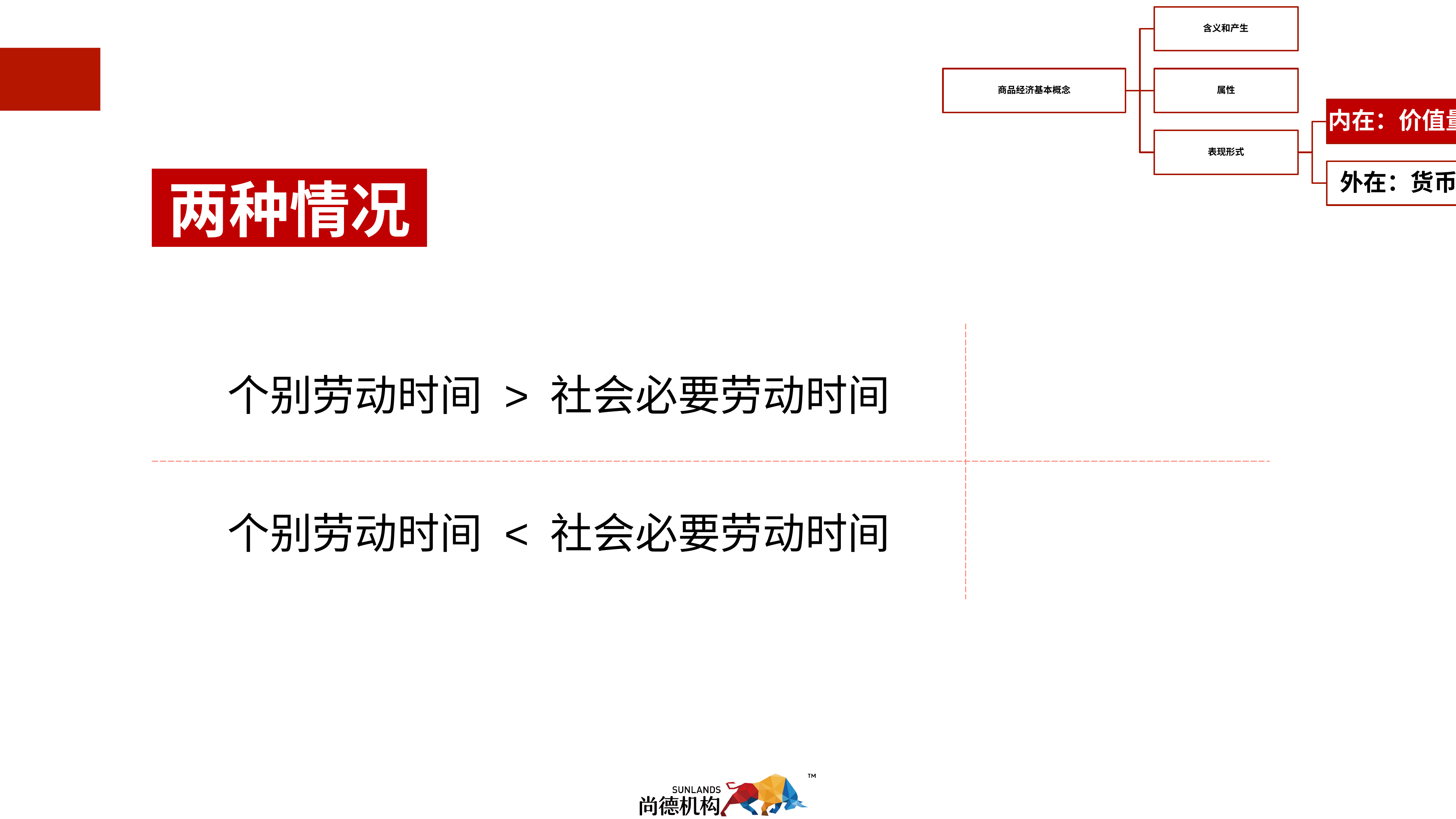

4.1.1.5 商品的价值量
商品经济基本概念
含义和产生
属性
表现形式
内在：价值量
外在：货币
两种情况
| 个别劳动时间 > 社会必要劳动时间 |  |
| --- | --- |
| 个别劳动时间 < 社会必要劳动时间 |  |